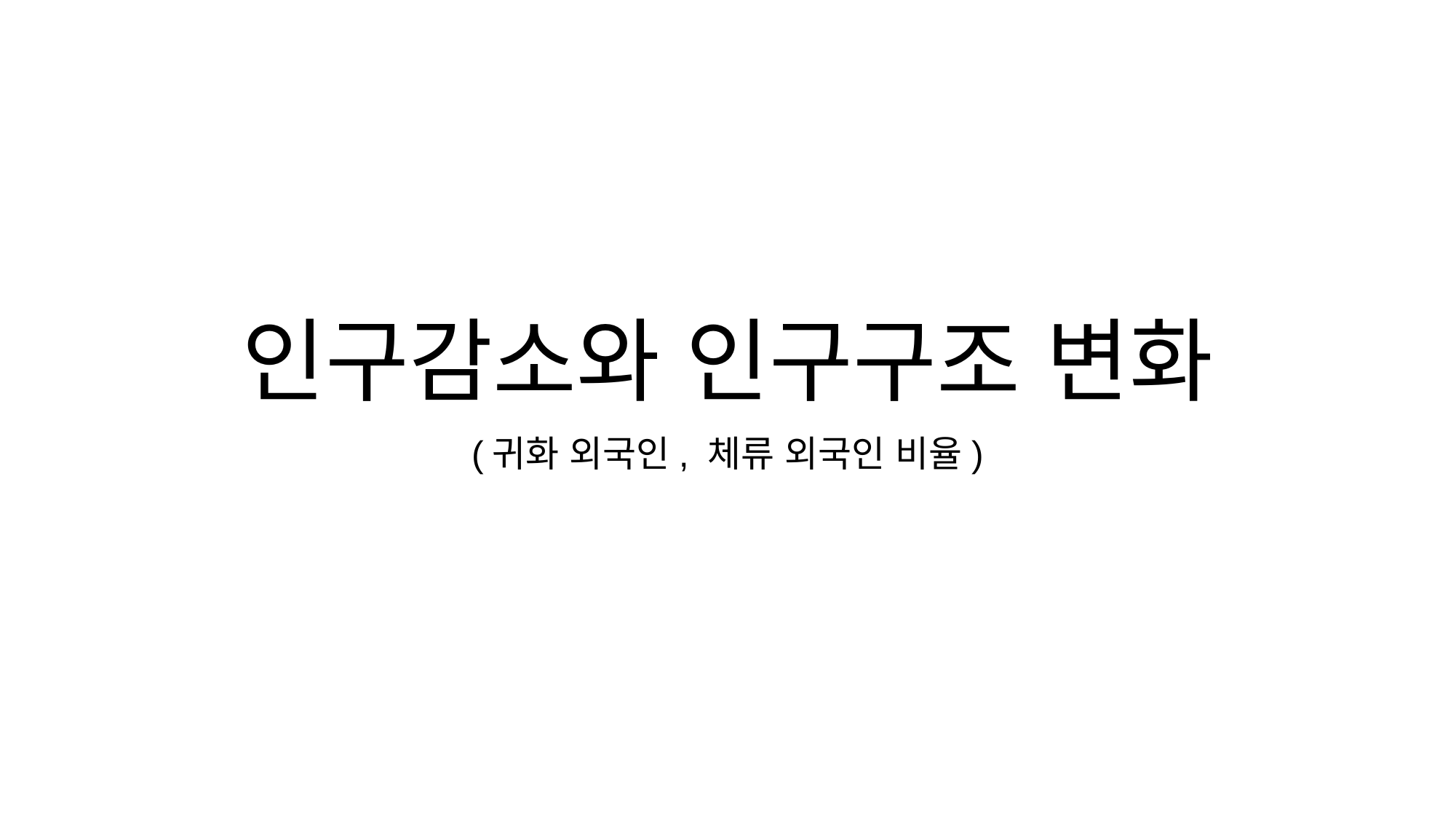

# 인구감소와 인구구조 변화
(귀화 외국인, 체류 외국인 비율)